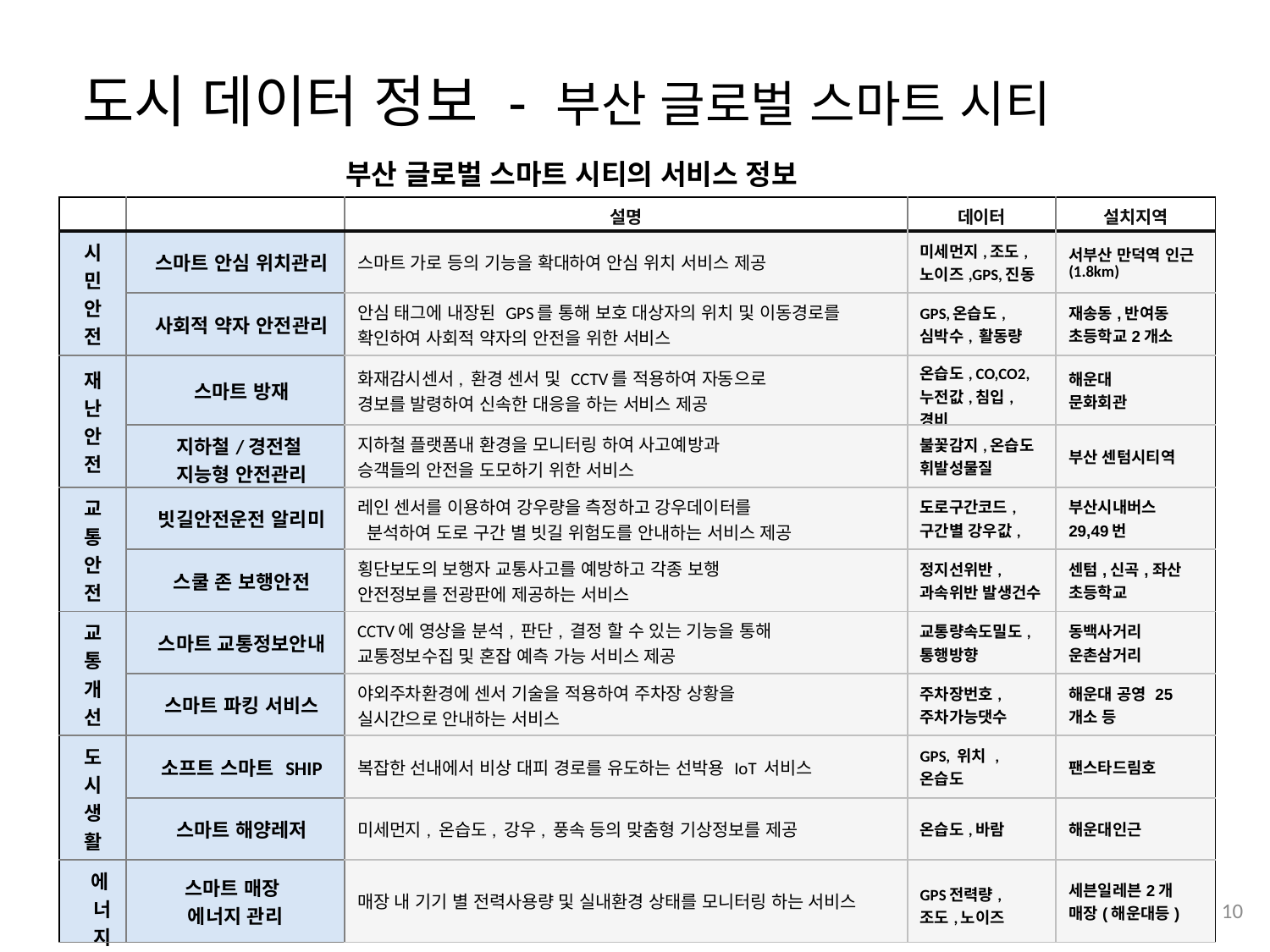

도시 데이터 정보 - 부산 글로벌 스마트 시티
부산 글로벌 스마트 시티의 서비스 정보
|  |  | 설명 | 데이터 | 설치지역 |
| --- | --- | --- | --- | --- |
| 시민 안전 | 스마트 안심 위치관리 | 스마트 가로 등의 기능을 확대하여 안심 위치 서비스 제공 | 미세먼지,조도, 노이즈,GPS,진동 | 서부산 만덕역 인근(1.8km) |
|  | 사회적 약자 안전관리 | 안심 태그에 내장된 GPS를 통해 보호 대상자의 위치 및 이동경로를 확인하여 사회적 약자의 안전을 위한 서비스 | GPS,온습도, 심박수, 활동량 | 재송동,반여동 초등학교2개소 |
| 재난 안전 | 스마트 방재 | 화재감시센서, 환경 센서 및 CCTV를 적용하여 자동으로 경보를 발령하여 신속한 대응을 하는 서비스 제공 | 온습도, CO,CO2, 누전값,침입,경비 | 해운대 문화회관 |
|  | 지하철/경전철 지능형 안전관리 | 지하철 플랫폼내 환경을 모니터링 하여 사고예방과 승객들의 안전을 도모하기 위한 서비스 | 불꽃감지,온습도 휘발성물질 | 부산 센텀시티역 |
| 교통 안전 | 빗길안전운전 알리미 | 레인 센서를 이용하여 강우량을 측정하고 강우데이터를 분석하여 도로 구간 별 빗길 위험도를 안내하는 서비스 제공 | 도로구간코드, 구간별 강우값, | 부산시내버스 29,49번 |
|  | 스쿨 존 보행안전 | 횡단보도의 보행자 교통사고를 예방하고 각종 보행 안전정보를 전광판에 제공하는 서비스 | 정지선위반,과속위반 발생건수 | 센텀,신곡,좌산 초등학교 |
| 교통 개선 | 스마트 교통정보안내 | CCTV에 영상을 분석, 판단, 결정 할 수 있는 기능을 통해 교통정보수집 및 혼잡 예측 가능 서비스 제공 | 교통량속도밀도, 통행방향 | 동백사거리 운촌삼거리 |
|  | 스마트 파킹 서비스 | 야외주차환경에 센서 기술을 적용하여 주차장 상황을 실시간으로 안내하는 서비스 | 주차장번호, 주차가능댓수 | 해운대 공영 25개소 등 |
| 도시 생활 | 소프트 스마트 SHIP | 복잡한 선내에서 비상 대피 경로를 유도하는 선박용 IoT 서비스 | GPS, 위치 ,온습도 | 팬스타드림호 |
|  | 스마트 해양레저 | 미세먼지, 온습도, 강우, 풍속 등의 맞춤형 기상정보를 제공 | 온습도,바람 | 해운대인근 |
| 에 너 지 | 스마트 매장 에너지 관리 | 매장 내 기기 별 전력사용량 및 실내환경 상태를 모니터링 하는 서비스 | GPS전력량, 조도,노이즈 | 세븐일레븐2개 매장(해운대등) |
10
10